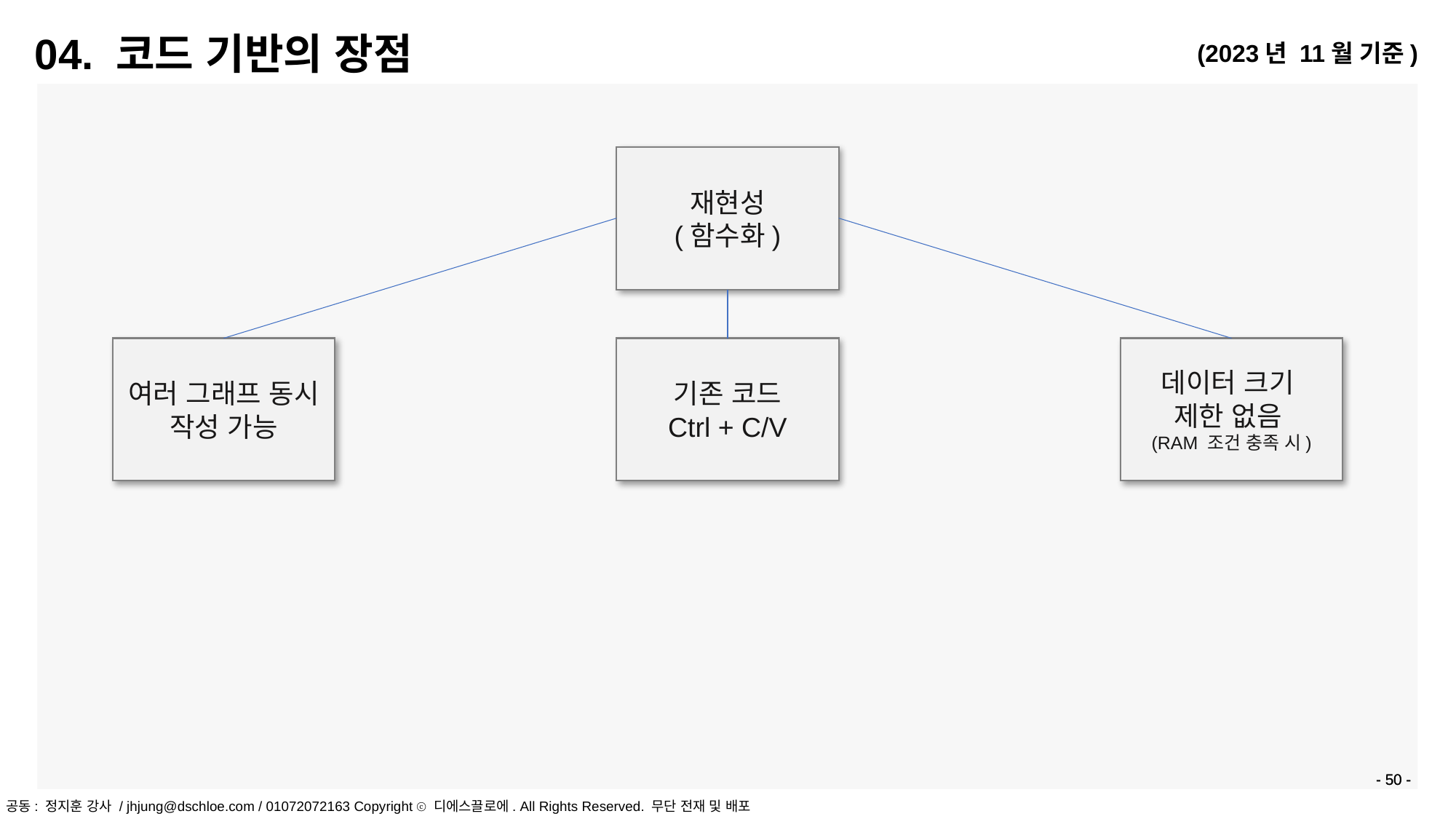

04. 코드 기반의 장점
재현성
(함수화)
여러 그래프 동시 작성 가능
데이터 크기
제한 없음
(RAM 조건 충족 시)
기존 코드
Ctrl + C/V
- 50 -